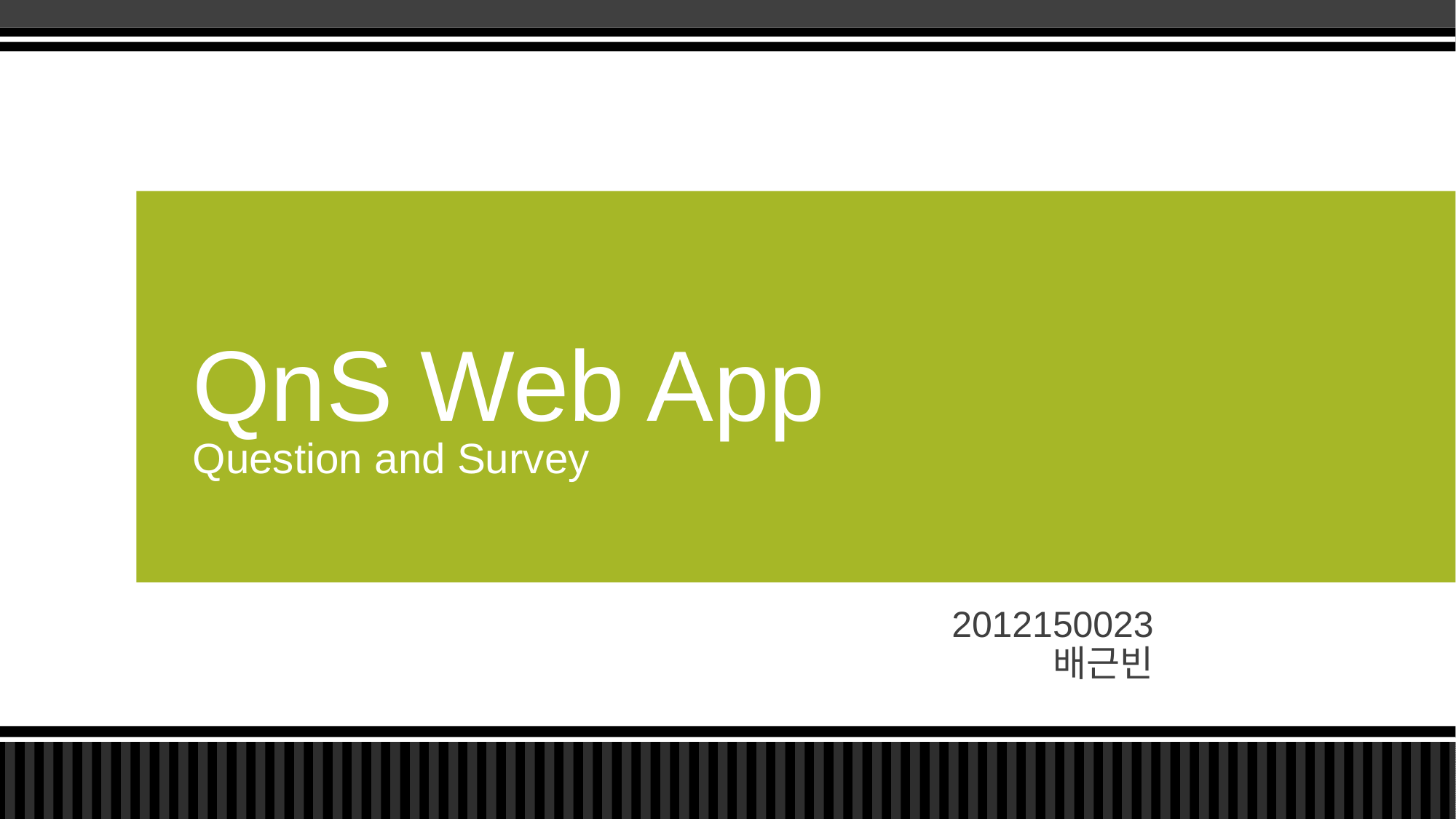

# QnS Web App Question and Survey
2012150023
배근빈